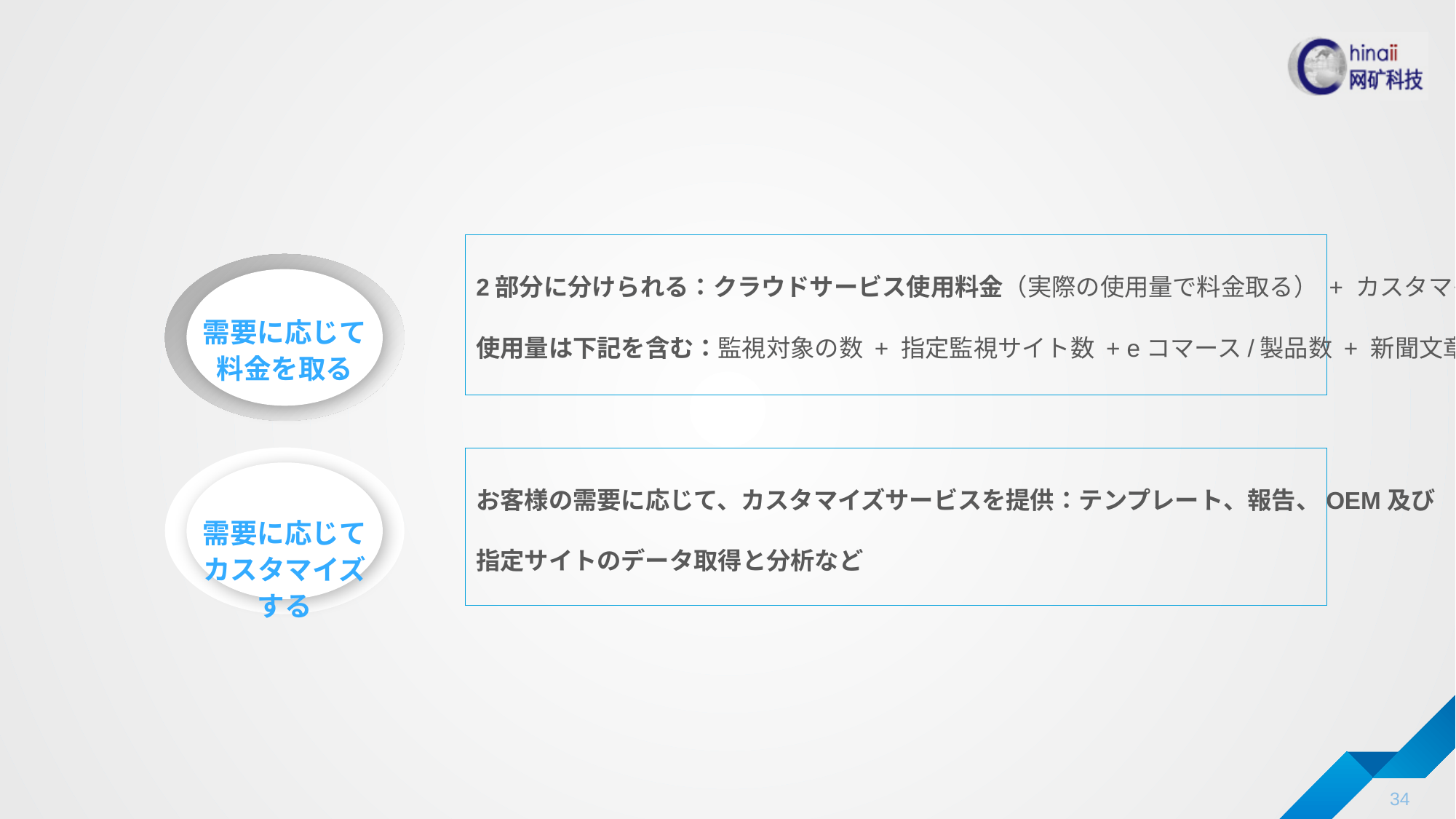

2部分に分けられる：クラウドサービス使用料金（実際の使用量で料金取る） + カスタマイズ開発費用（例えば、製品作り）
使用量は下記を含む：監視対象の数 + 指定監視サイト数 + eコマース/製品数 + 新聞文章の数 など

需要に応じて料金を取る

需要に応じてカスタマイズする
お客様の需要に応じて、カスタマイズサービスを提供：テンプレート、報告、OEM及び
指定サイトのデータ取得と分析など
34